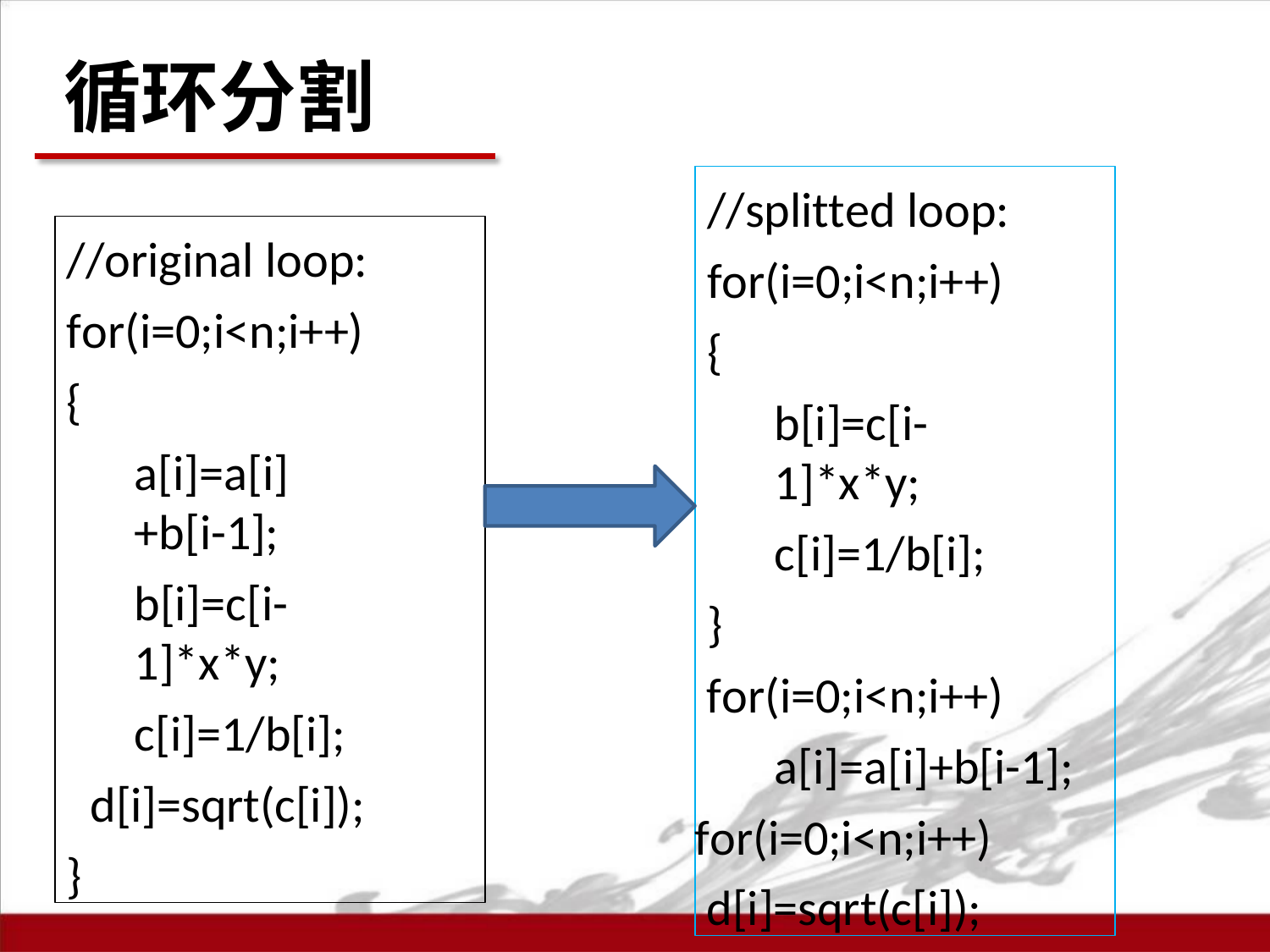

# 循环分割
//splitted loop: for(i=0;i<n;i++)
{
b[i]=c[i-1]*x*y;
c[i]=1/b[i];
}
for(i=0;i<n;i++) a[i]=a[i]+b[i-1];
for(i=0;i<n;i++)
d[i]=sqrt(c[i]);
//original loop: for(i=0;i<n;i++)
{
a[i]=a[i]+b[i-1];
b[i]=c[i-1]*x*y;
c[i]=1/b[i];
d[i]=sqrt(c[i]);
}

71